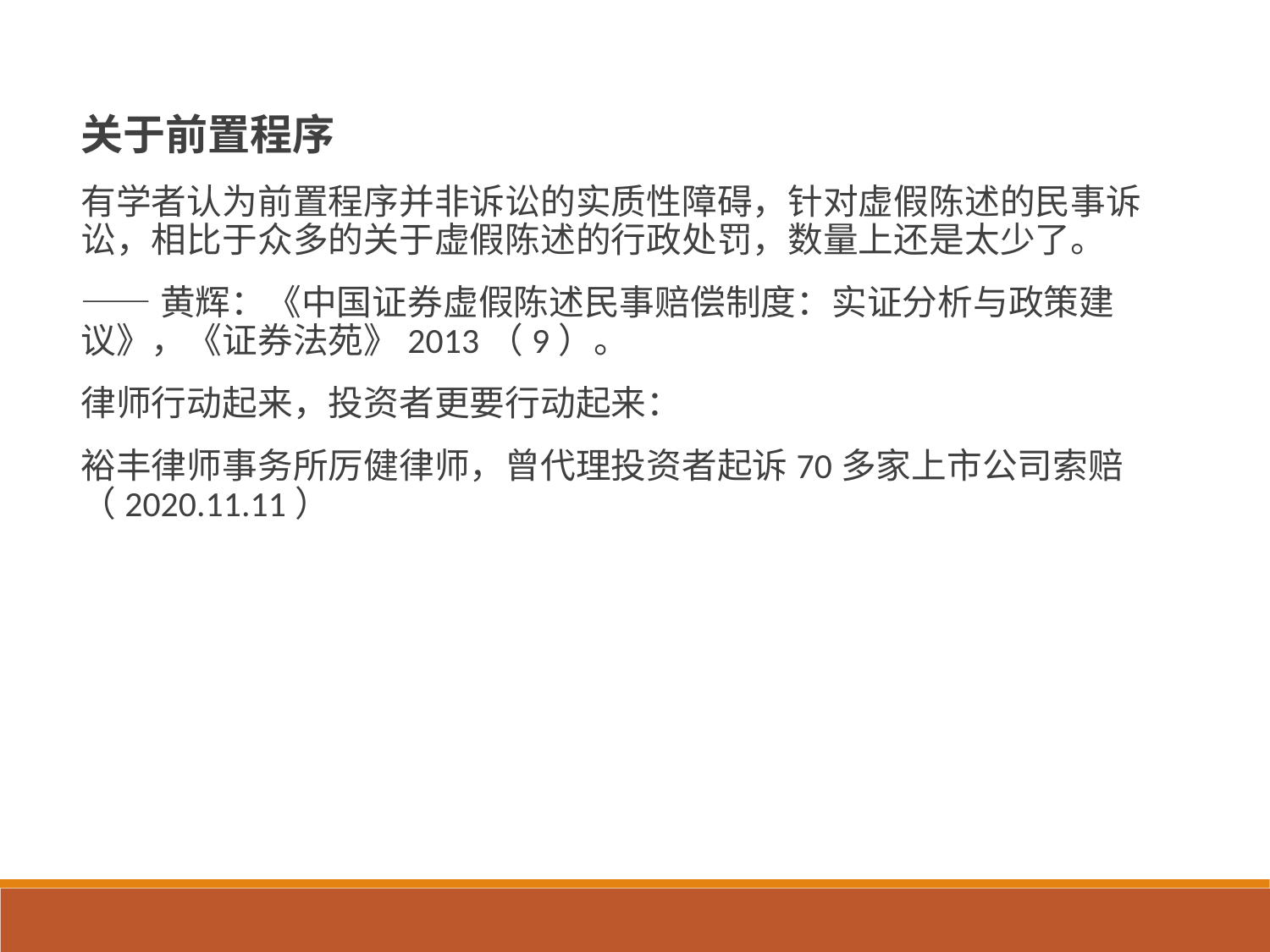

关于前置程序
有学者认为前置程序并非诉讼的实质性障碍，针对虚假陈述的民事诉讼，相比于众多的关于虚假陈述的行政处罚，数量上还是太少了。
——黄辉：《中国证券虚假陈述民事赔偿制度：实证分析与政策建议》，《证券法苑》2013（9）。
律师行动起来，投资者更要行动起来：
裕丰律师事务所厉健律师，曾代理投资者起诉70多家上市公司索赔（2020.11.11）